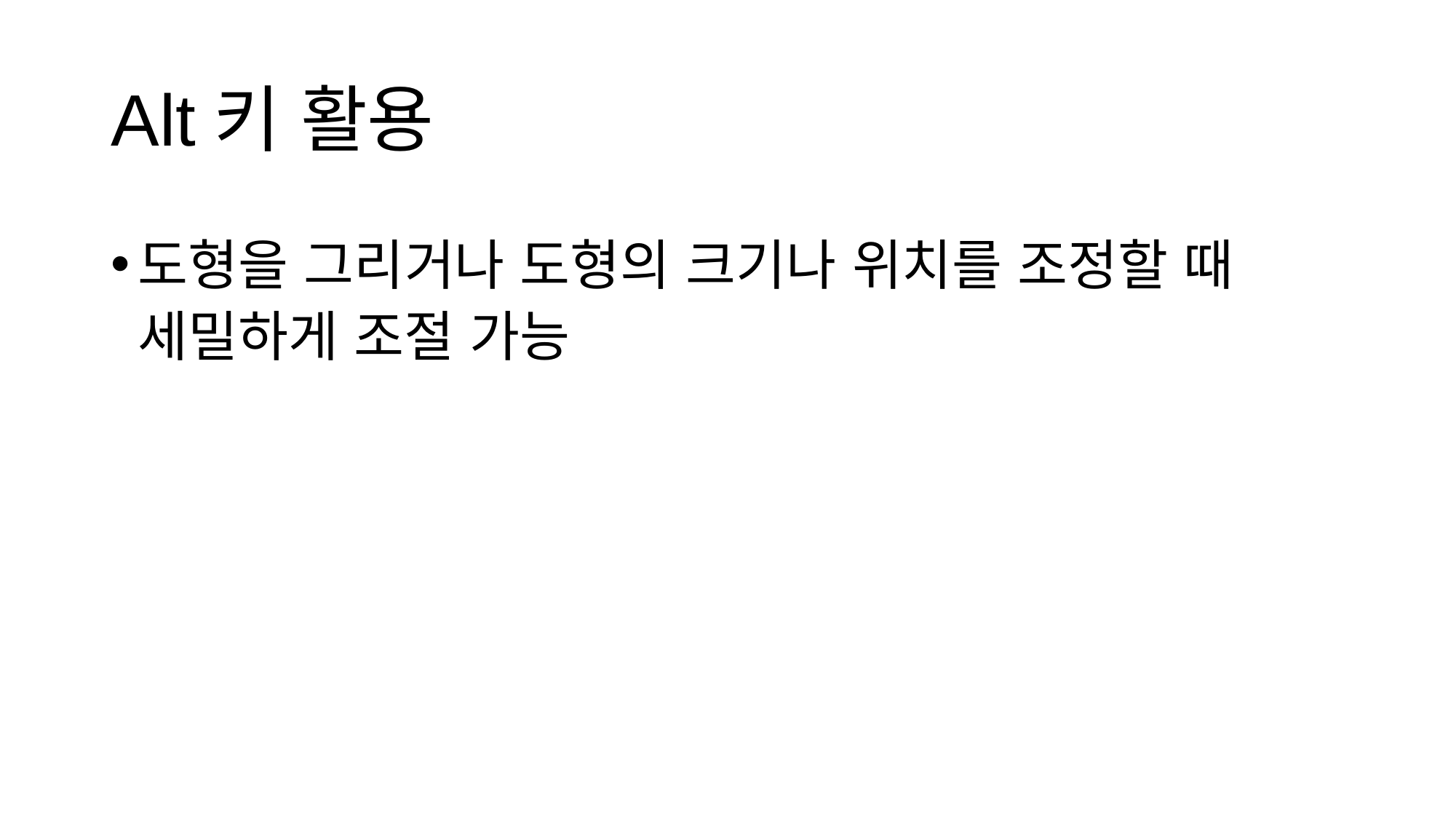

# Alt키 활용
도형을 그리거나 도형의 크기나 위치를 조정할 때 세밀하게 조절 가능